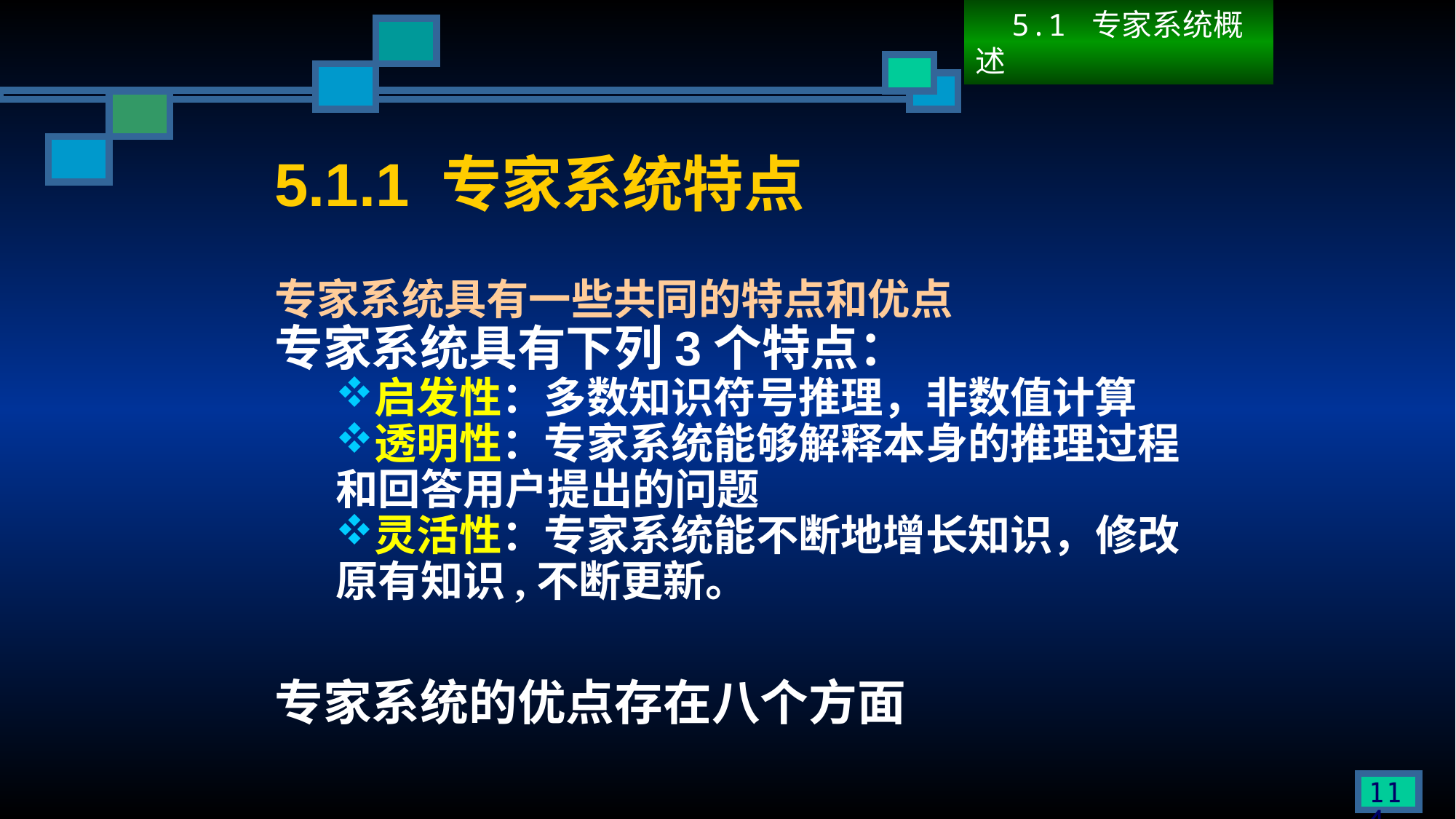

5.1 专家系统概述
# 5.1.1 专家系统特点
专家系统具有一些共同的特点和优点
专家系统具有下列3个特点：
启发性：多数知识符号推理，非数值计算
透明性：专家系统能够解释本身的推理过程和回答用户提出的问题
灵活性：专家系统能不断地增长知识，修改原有知识,不断更新。

专家系统的优点存在八个方面

114